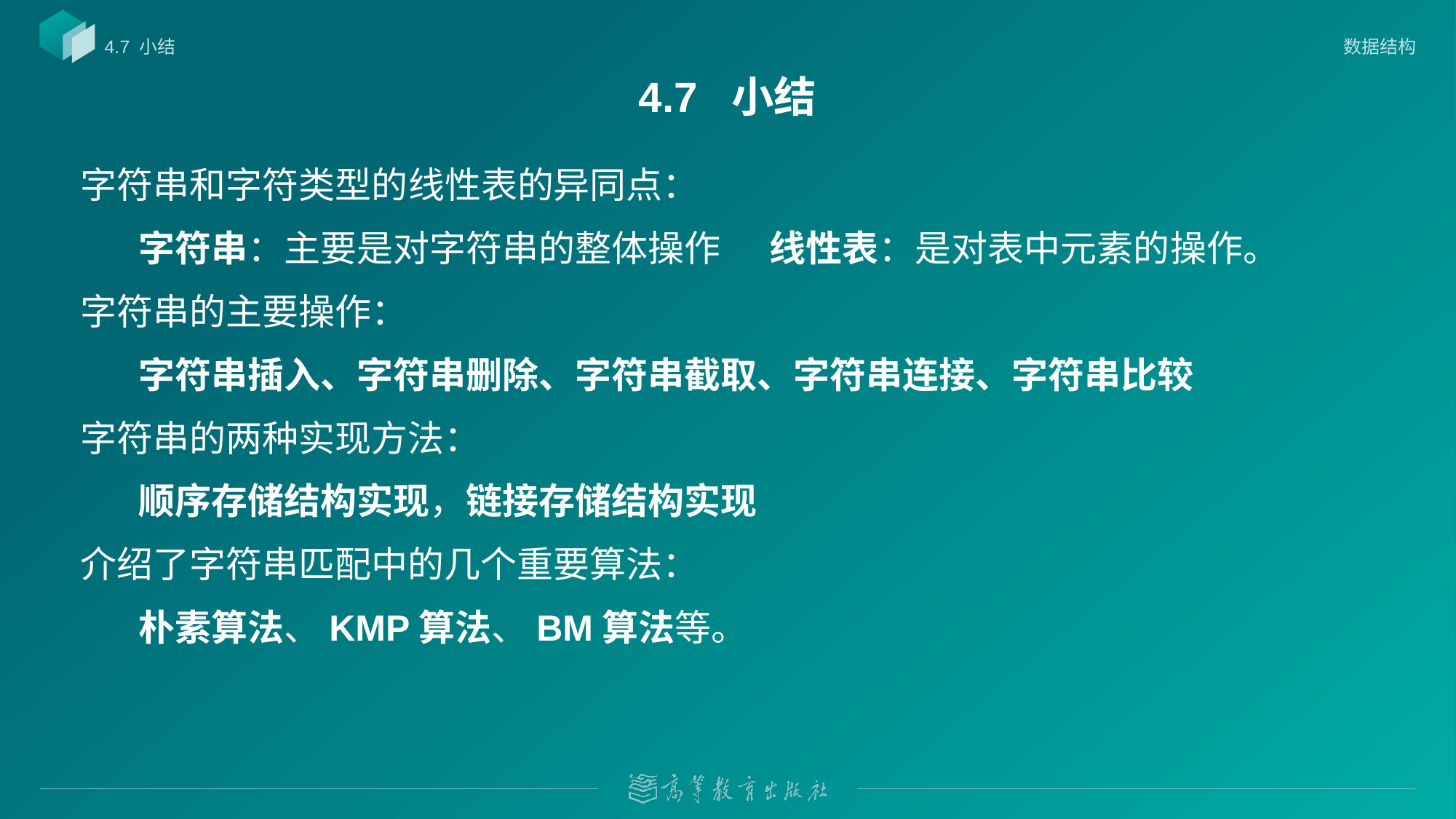

数据结构
4.7 小结
# 4.7  小结
字符串和字符类型的线性表的异同点：
      字符串：主要是对字符串的整体操作      线性表：是对表中元素的操作。
字符串的主要操作：
      字符串插入、字符串删除、字符串截取、字符串连接、字符串比较
字符串的两种实现方法：
      顺序存储结构实现，链接存储结构实现
介绍了字符串匹配中的几个重要算法：
      朴素算法、KMP算法、BM算法等。